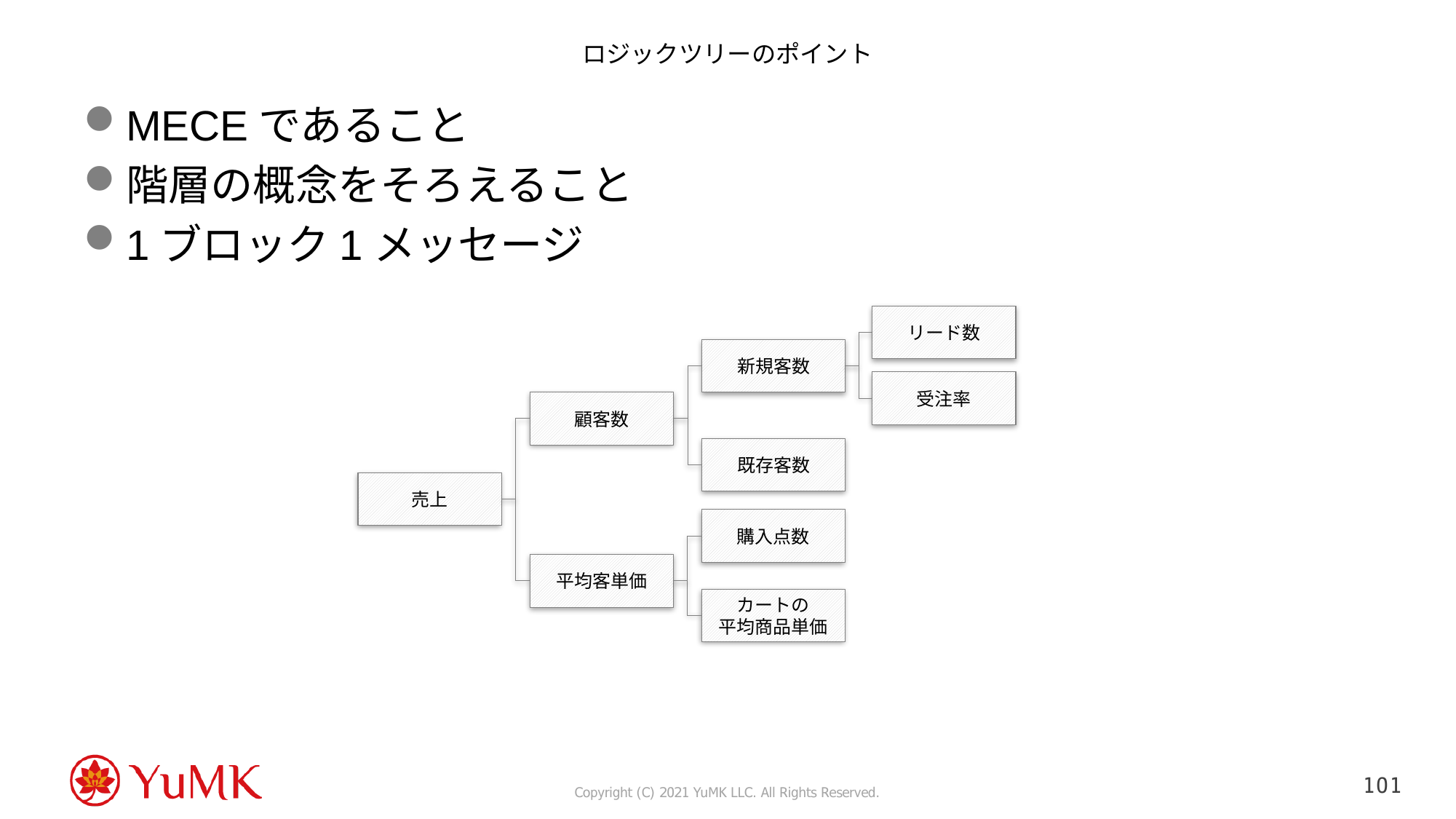

# ロジックツリーのポイント
MECEであること
階層の概念をそろえること
1ブロック1メッセージ
リード数
新規客数
受注率
顧客数
既存客数
売上
購入点数
平均客単価
カートの
平均商品単価
101